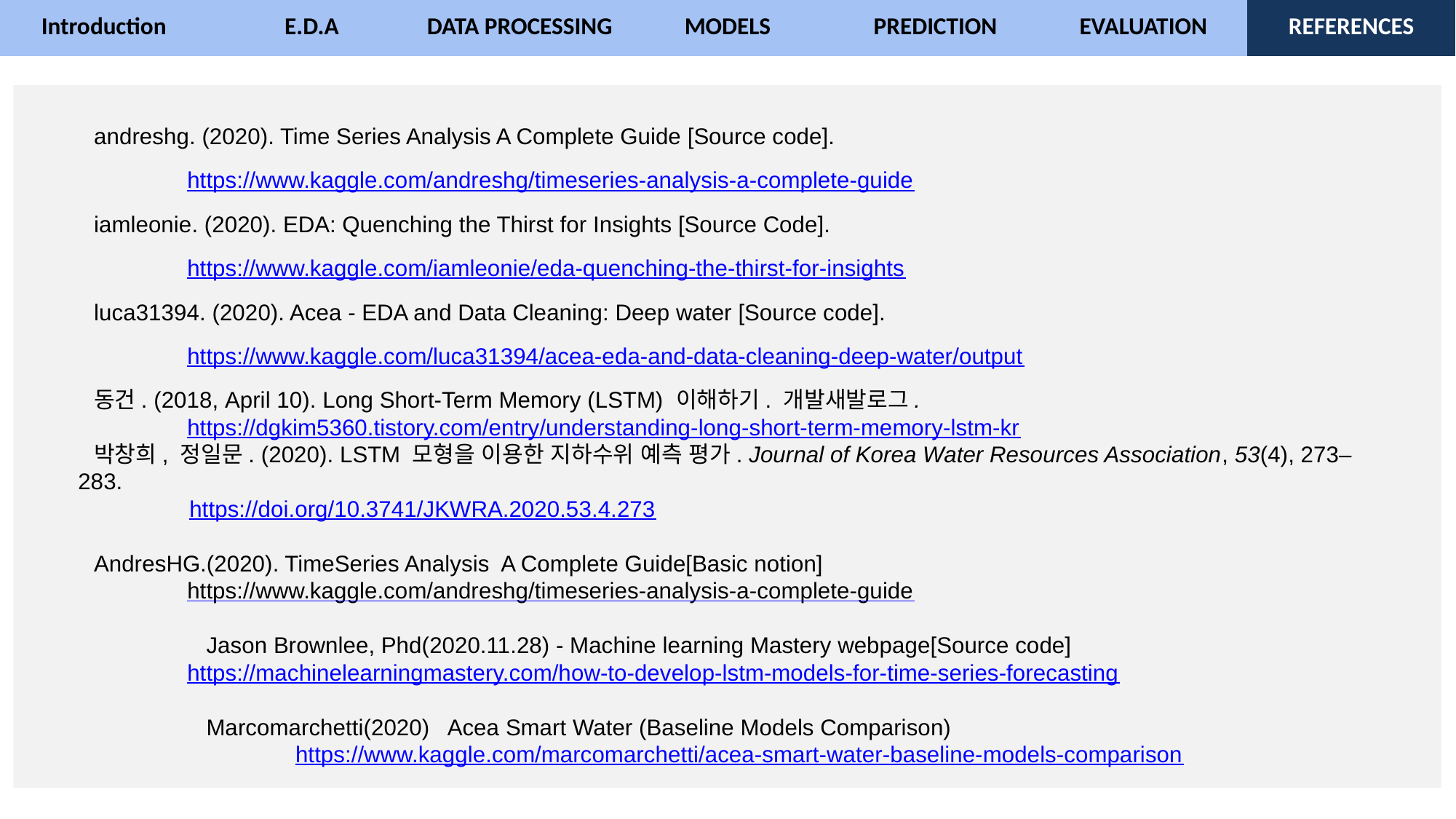

| Introduction | E.D.A | DATA PROCESSING | MODELS | PREDICTION | EVALUATION | REFERENCES |
| --- | --- | --- | --- | --- | --- | --- |

andreshg. (2020). Time Series Analysis A Complete Guide [Source code].
	https://www.kaggle.com/andreshg/timeseries-analysis-a-complete-guide
iamleonie. (2020). EDA: Quenching the Thirst for Insights [Source Code].
	https://www.kaggle.com/iamleonie/eda-quenching-the-thirst-for-insights
luca31394. (2020). Acea - EDA and Data Cleaning: Deep water [Source code].
	https://www.kaggle.com/luca31394/acea-eda-and-data-cleaning-deep-water/output
동건. (2018, April 10). Long Short-Term Memory (LSTM) 이해하기. 개발새발로그.
	https://dgkim5360.tistory.com/entry/understanding-long-short-term-memory-lstm-kr
박창희, 정일문. (2020). LSTM 모형을 이용한 지하수위 예측 평가. Journal of Korea Water Resources Association, 53(4), 273–283.
               https://doi.org/10.3741/JKWRA.2020.53.4.273

AndresHG.(2020). TimeSeries Analysis  A Complete Guide[Basic notion]
https://www.kaggle.com/andreshg/timeseries-analysis-a-complete-guide

   Jason Brownlee, Phd(2020.11.28) - Machine learning Mastery webpage[Source code]
https://machinelearningmastery.com/how-to-develop-lstm-models-for-time-series-forecasting

   Marcomarchetti(2020)   Acea Smart Water (Baseline Models Comparison)
                 https://www.kaggle.com/marcomarchetti/acea-smart-water-baseline-models-comparison